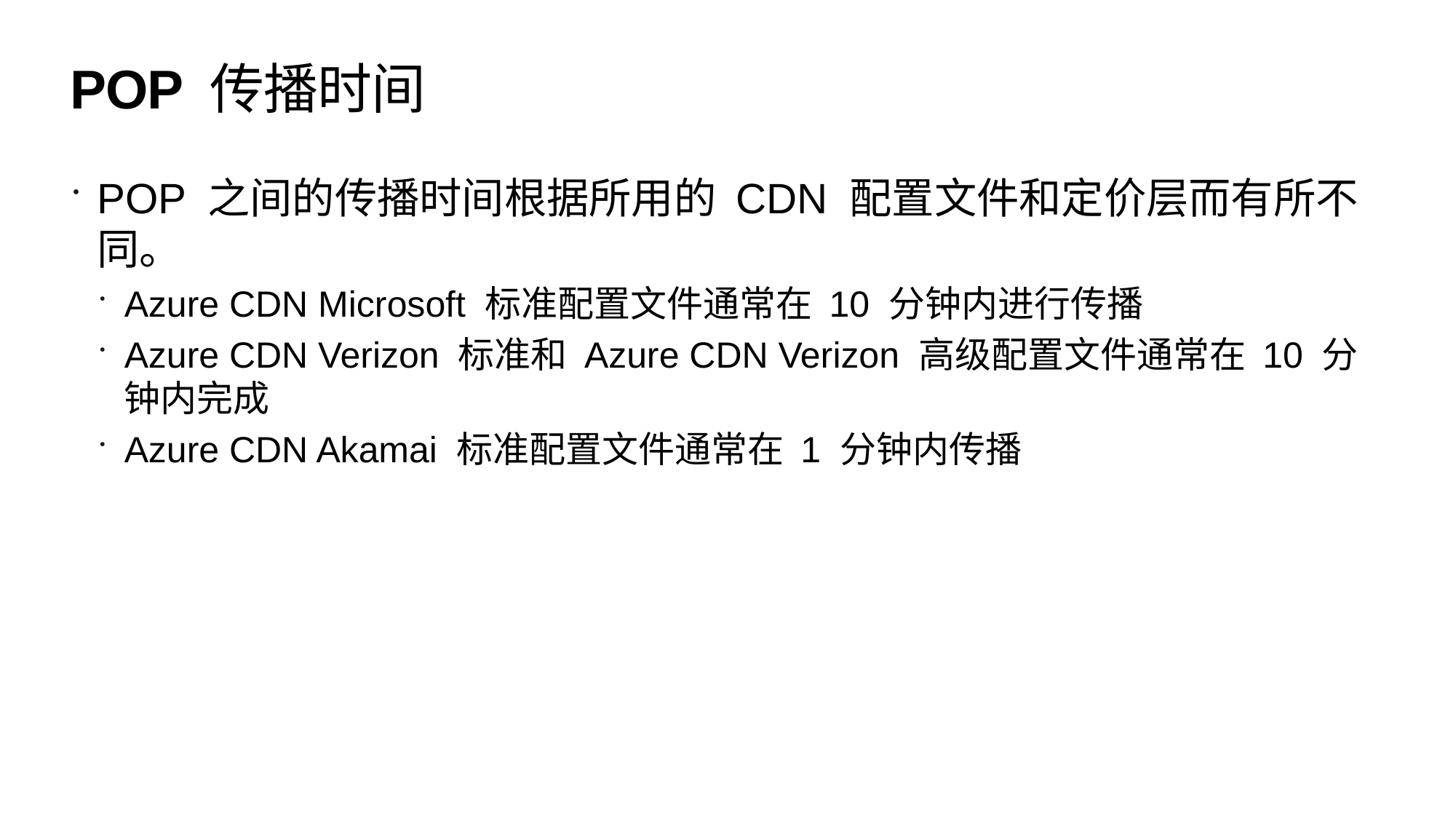

# POP 传播时间
POP 之间的传播时间根据所用的 CDN 配置文件和定价层而有所不同。
Azure CDN Microsoft 标准配置文件通常在 10 分钟内进行传播
Azure CDN Verizon 标准和 Azure CDN Verizon 高级配置文件通常在 10 分钟内完成
Azure CDN Akamai 标准配置文件通常在 1 分钟内传播